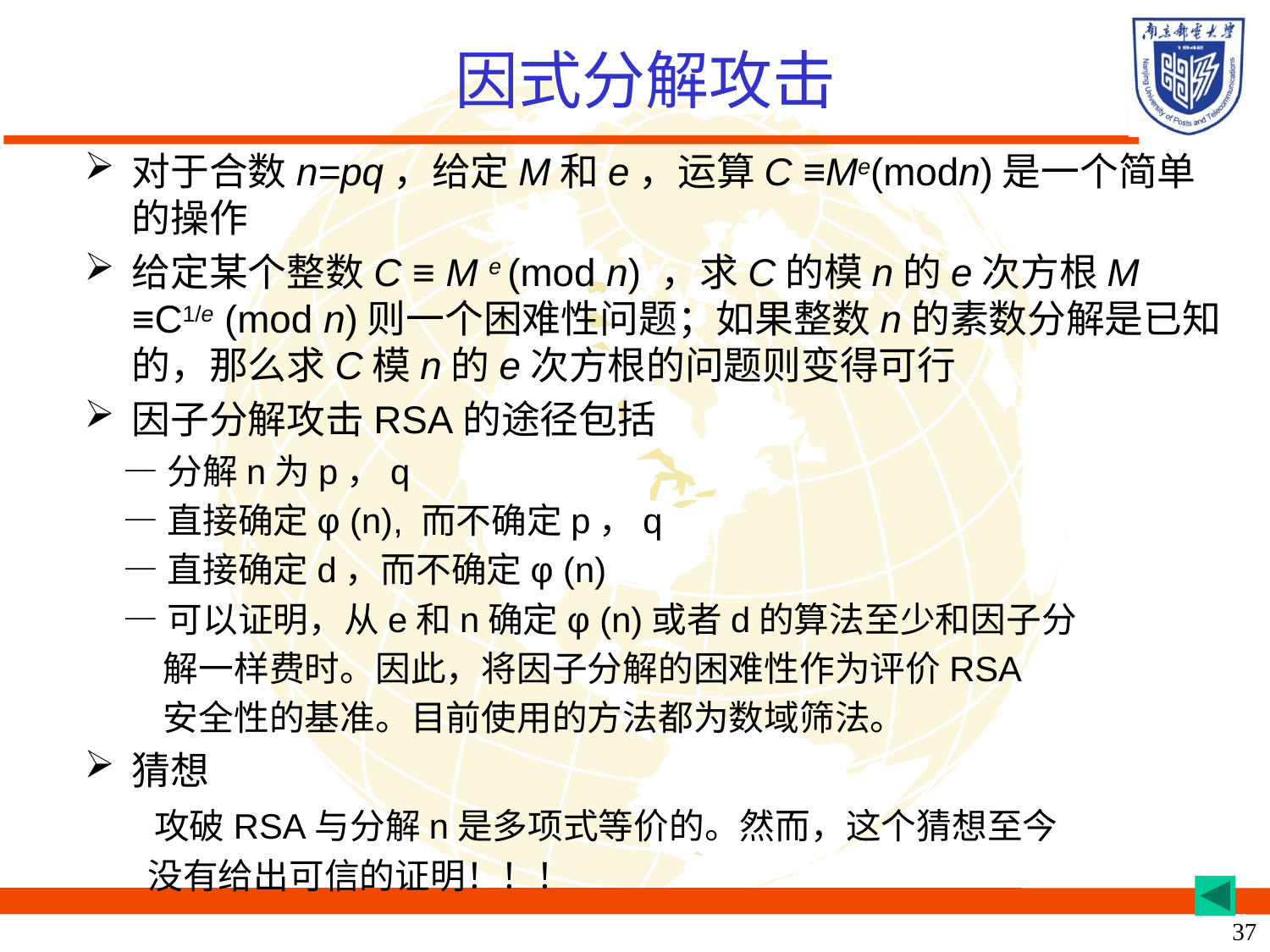

# 因式分解攻击
对于合数n=pq，给定M和e，运算C ≡Me(modn)是一个简单的操作
给定某个整数C ≡ M e (mod n) ，求C的模n的e次方根M ≡C1/e (mod n)则一个困难性问题；如果整数n的素数分解是已知的，那么求C模n的e次方根的问题则变得可行
因子分解攻击RSA的途径包括
     —分解n为p，q
     —直接确定φ (n), 而不确定p，q
     —直接确定d，而不确定φ (n)
     —可以证明，从e和n确定φ (n)或者d的算法至少和因子分
         解一样费时。因此，将因子分解的困难性作为评价RSA
         安全性的基准。目前使用的方法都为数域筛法。
猜想
       攻破RSA与分解n是多项式等价的。然而，这个猜想至今
       没有给出可信的证明！！！

37